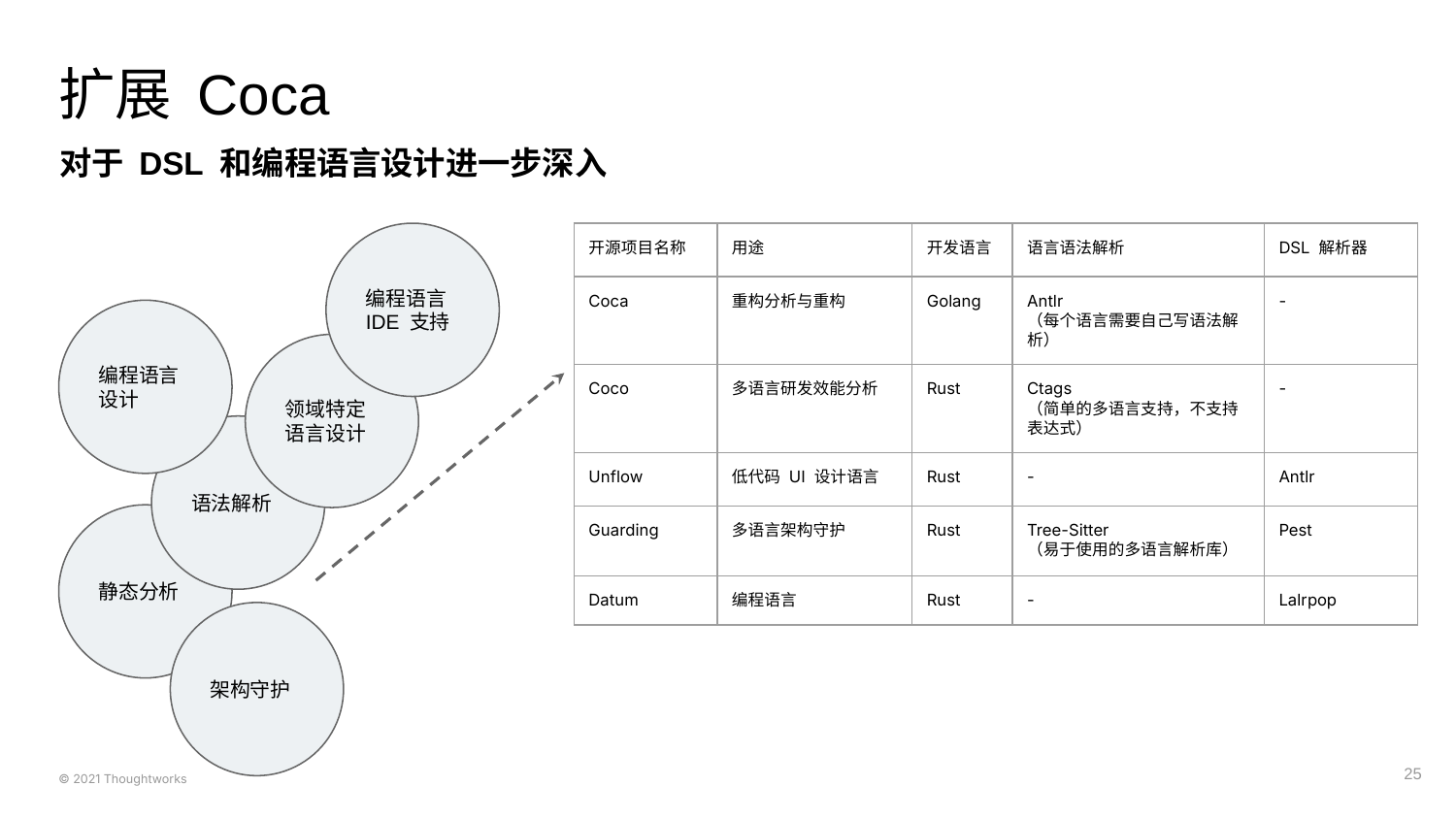

# 扩展 Coca
对于 DSL 和编程语言设计进一步深入
编程语言 IDE 支持
| 开源项目名称 | 用途 | 开发语言 | 语言语法解析 | DSL 解析器 |
| --- | --- | --- | --- | --- |
| Coca | 重构分析与重构 | Golang | Antlr （每个语言需要自己写语法解析） | - |
| Coco | 多语言研发效能分析 | Rust | Ctags （简单的多语言支持，不支持表达式） | - |
| Unflow | 低代码 UI 设计语言 | Rust | - | Antlr |
| Guarding | 多语言架构守护 | Rust | Tree-Sitter （易于使用的多语言解析库） | Pest |
| Datum | 编程语言 | Rust | - | Lalrpop |
编程语言设计
领域特定语言设计
语法解析
静态分析
架构守护
25